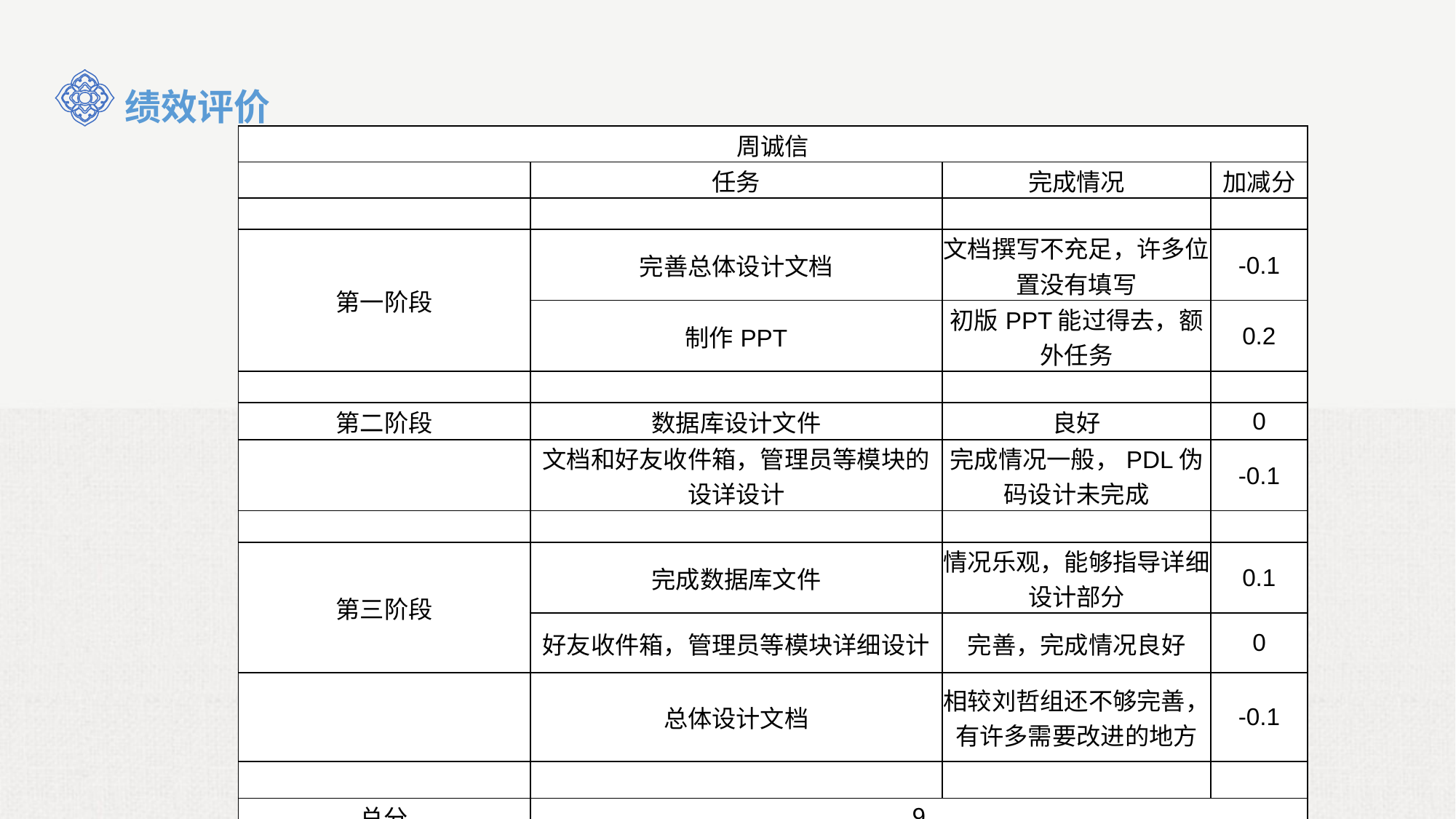

绩效评价

| 周诚信 |  |  |  |
| --- | --- | --- | --- |
|  | 任务 | 完成情况 | 加减分 |
|  |  |  |  |
| 第一阶段 | 完善总体设计文档 | 文档撰写不充足，许多位置没有填写 | -0.1 |
|  | 制作PPT | 初版PPT能过得去，额外任务 | 0.2 |
|  |  |  |  |
| 第二阶段 | 数据库设计文件 | 良好 | 0 |
|  | 文档和好友收件箱，管理员等模块的设详设计 | 完成情况一般，PDL伪码设计未完成 | -0.1 |
|  |  |  |  |
| 第三阶段 | 完成数据库文件 | 情况乐观，能够指导详细设计部分 | 0.1 |
|  | 好友收件箱，管理员等模块详细设计 | 完善，完成情况良好 | 0 |
|  | 总体设计文档 | 相较刘哲组还不够完善，有许多需要改进的地方 | -0.1 |
|  |  |  |  |
| 总分 | 9 |  |  |